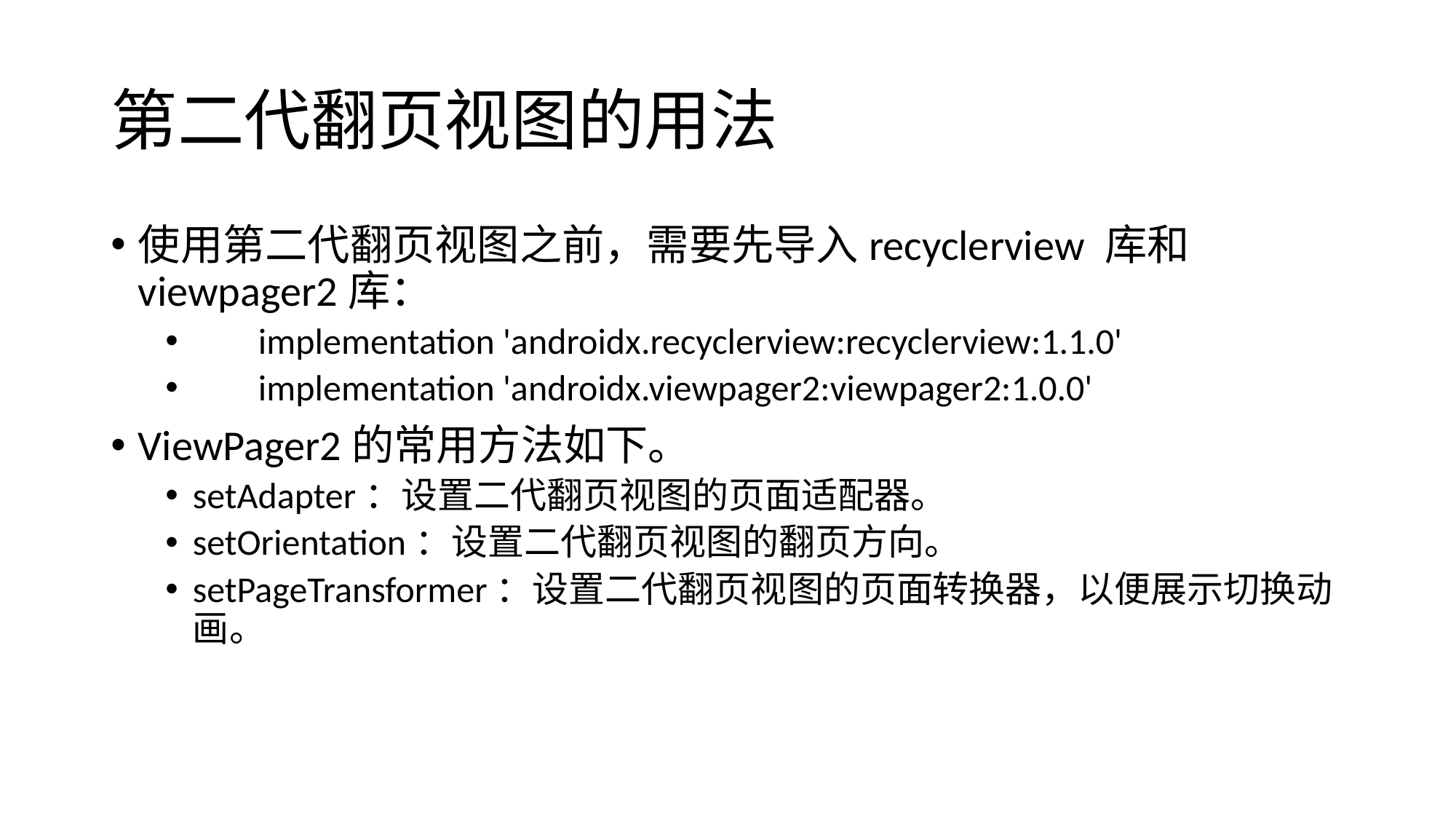

# 第二代翻页视图的用法
使用第二代翻页视图之前，需要先导入recyclerview 库和viewpager2库：
        implementation 'androidx.recyclerview:recyclerview:1.1.0'
        implementation 'androidx.viewpager2:viewpager2:1.0.0'
ViewPager2的常用方法如下。
setAdapter：设置二代翻页视图的页面适配器。
setOrientation：设置二代翻页视图的翻页方向。
setPageTransformer：设置二代翻页视图的页面转换器，以便展示切换动画。